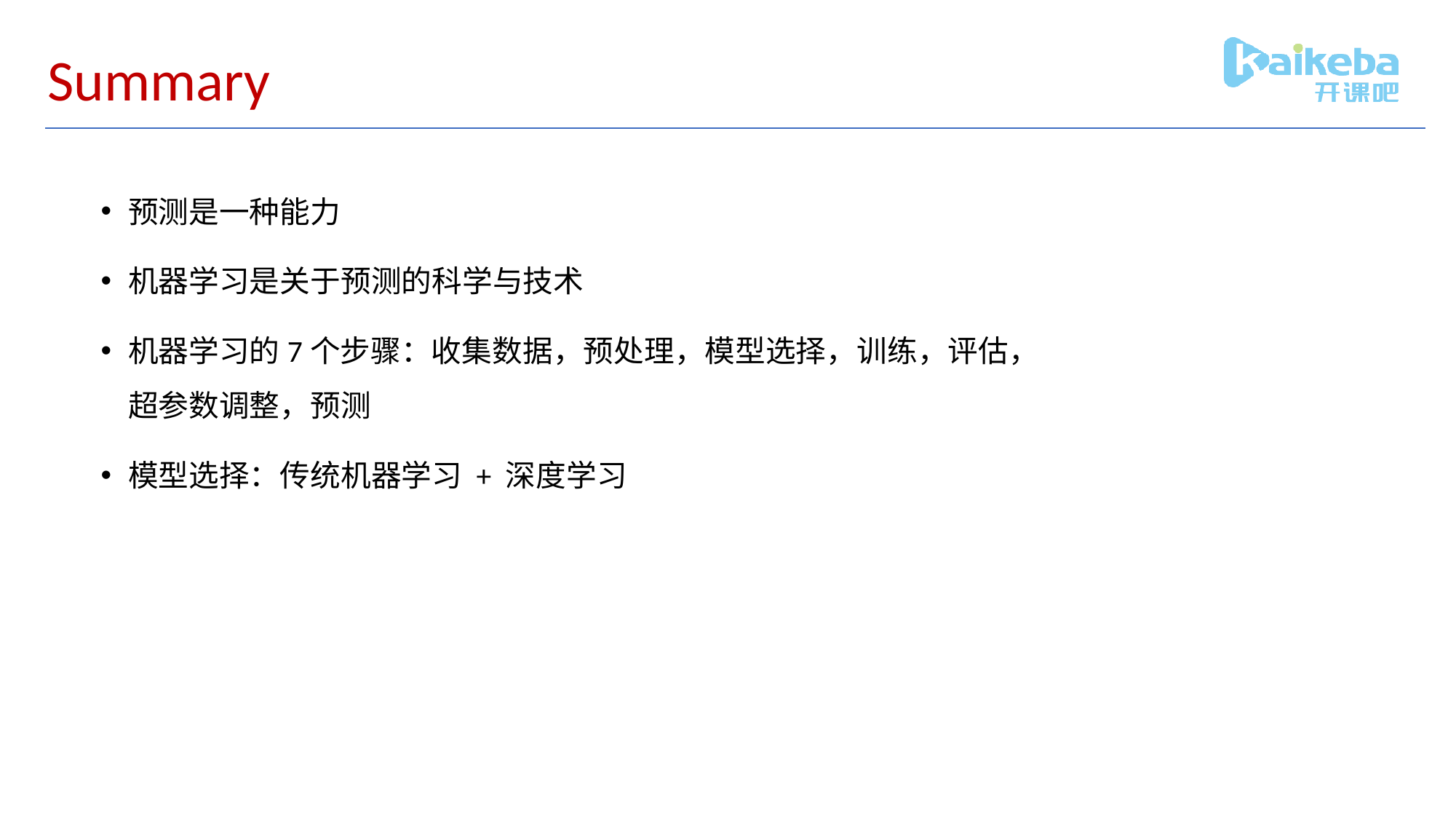

# Summary
预测是一种能力
机器学习是关于预测的科学与技术
机器学习的7个步骤：收集数据，预处理，模型选择，训练，评估，超参数调整，预测
模型选择：传统机器学习 + 深度学习